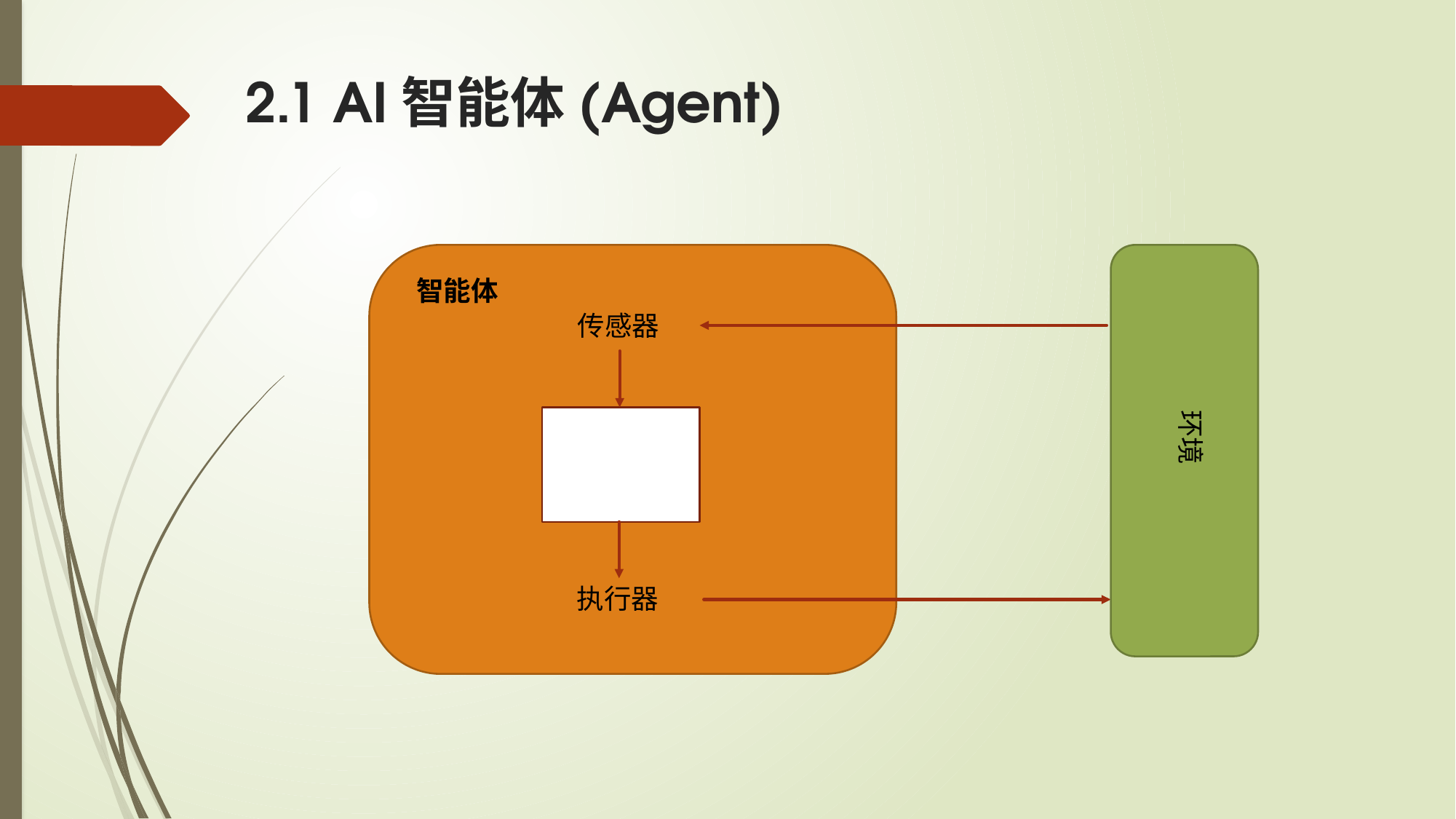

# 2.1 AI智能体(Agent)

智能体
传感器

环境
执行器